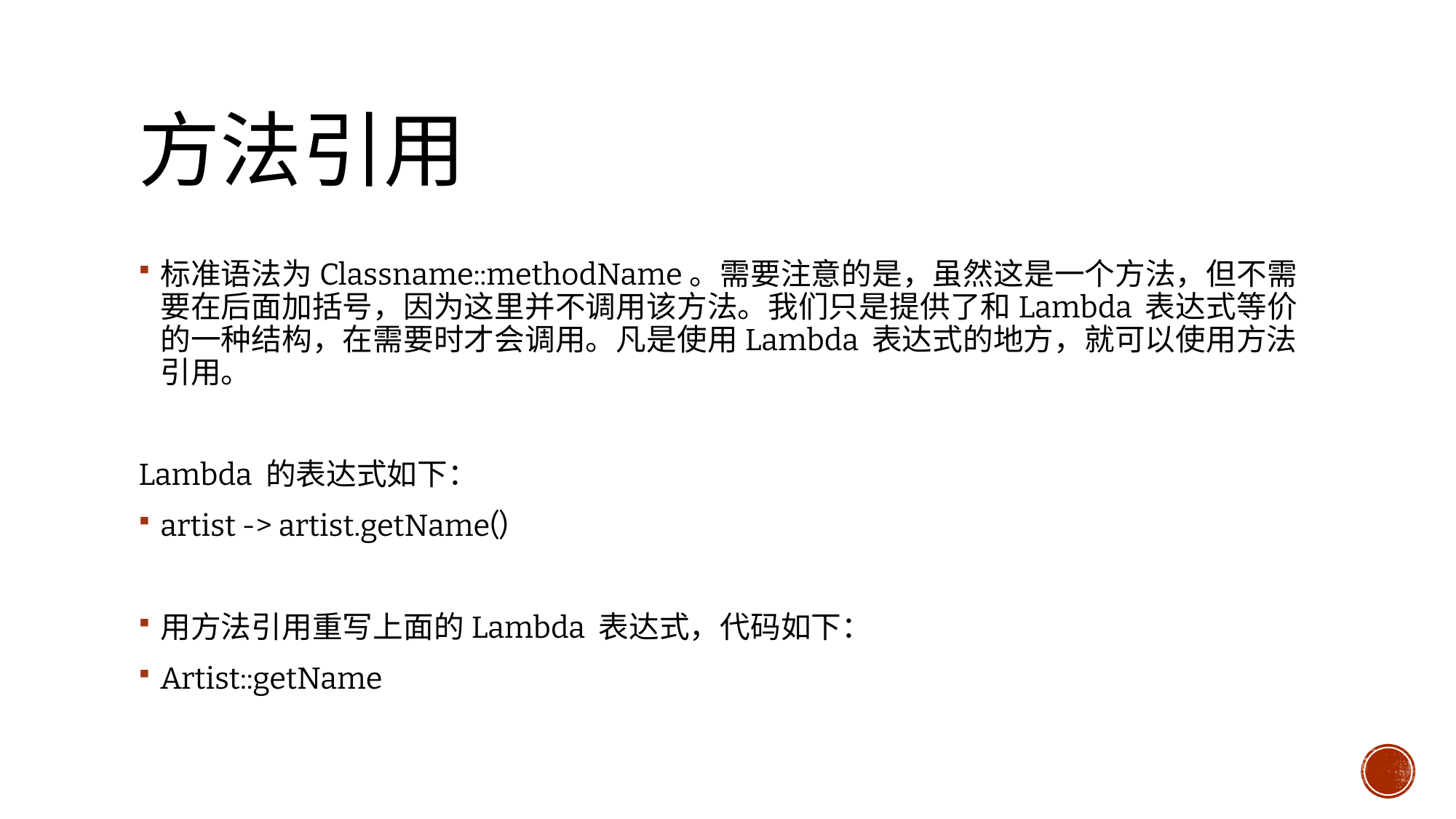

# 方法引用
标准语法为Classname::methodName。需要注意的是，虽然这是一个方法，但不需要在后面加括号，因为这里并不调用该方法。我们只是提供了和Lambda 表达式等价的一种结构，在需要时才会调用。凡是使用Lambda 表达式的地方，就可以使用方法引用。

Lambda 的表达式如下：
artist -> artist.getName()

用方法引用重写上面的Lambda 表达式，代码如下：
Artist::getName